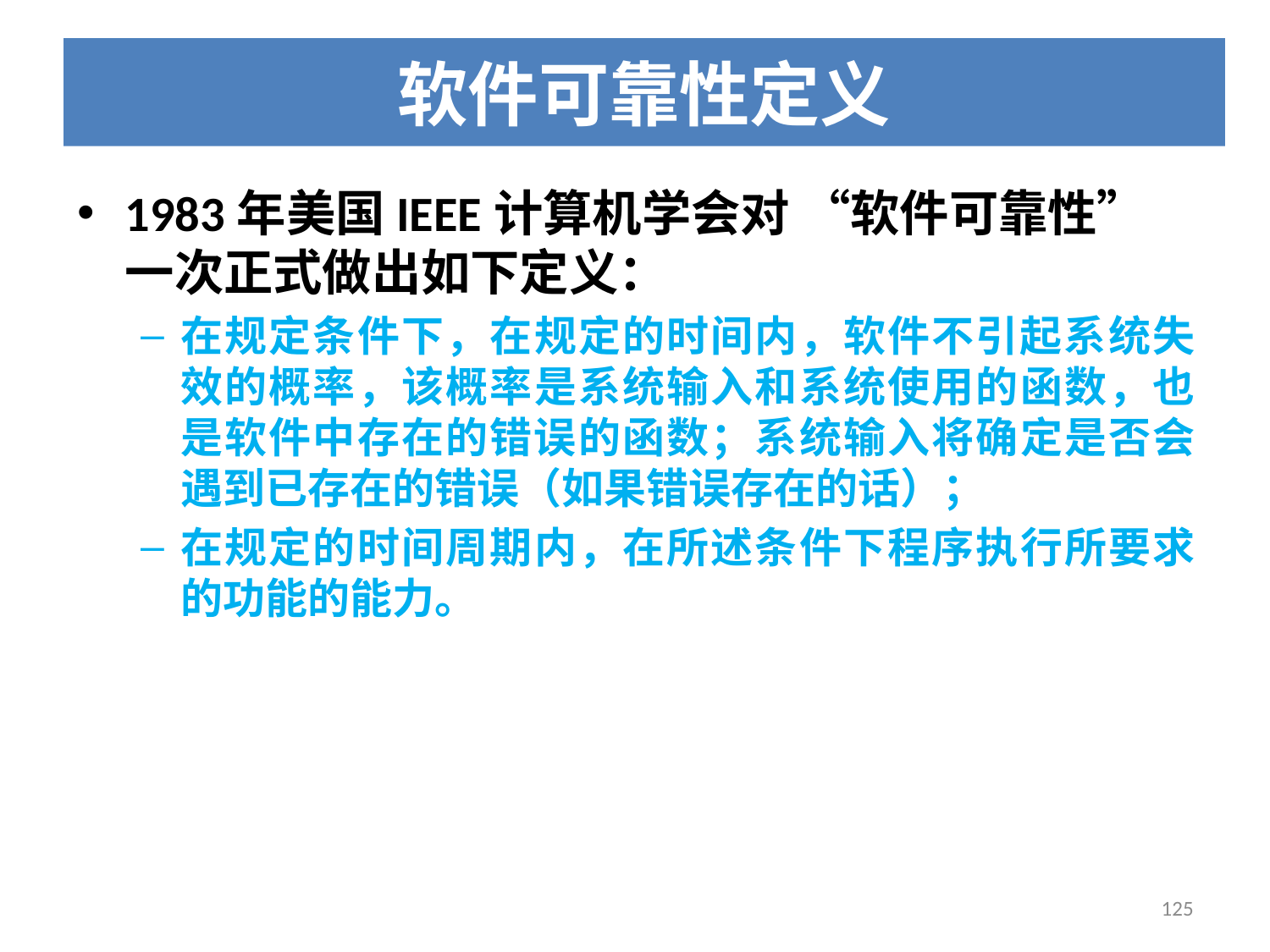

# 软件可靠性定义
1983年美国IEEE计算机学会对 “软件可靠性”一次正式做出如下定义：
在规定条件下，在规定的时间内，软件不引起系统失效的概率，该概率是系统输入和系统使用的函数，也是软件中存在的错误的函数；系统输入将确定是否会遇到已存在的错误（如果错误存在的话）；
在规定的时间周期内，在所述条件下程序执行所要求的功能的能力。
125